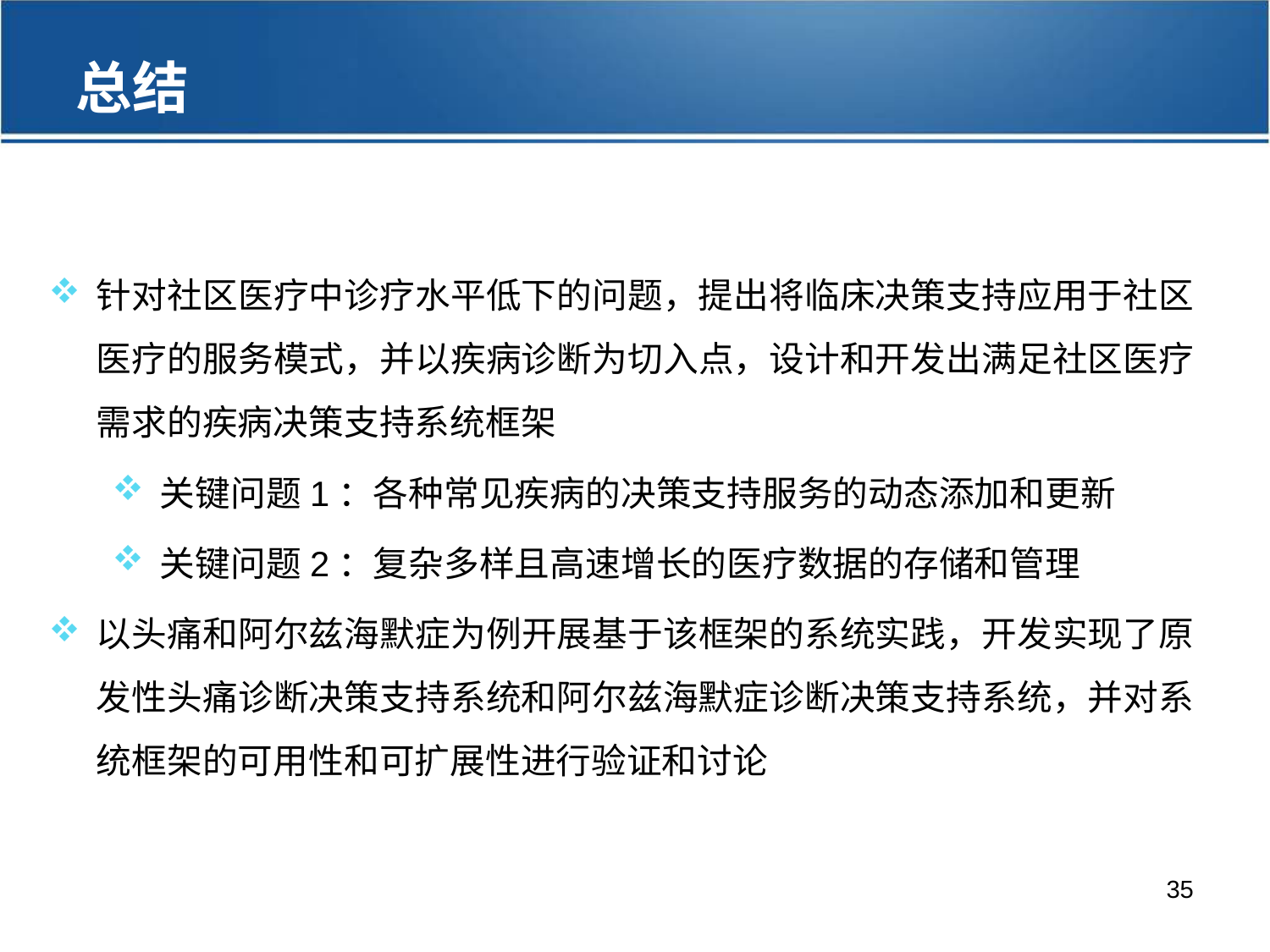

总结
针对社区医疗中诊疗水平低下的问题，提出将临床决策支持应用于社区医疗的服务模式，并以疾病诊断为切入点，设计和开发出满足社区医疗需求的疾病决策支持系统框架
关键问题1：各种常见疾病的决策支持服务的动态添加和更新
关键问题2：复杂多样且高速增长的医疗数据的存储和管理
以头痛和阿尔兹海默症为例开展基于该框架的系统实践，开发实现了原发性头痛诊断决策支持系统和阿尔兹海默症诊断决策支持系统，并对系统框架的可用性和可扩展性进行验证和讨论
35